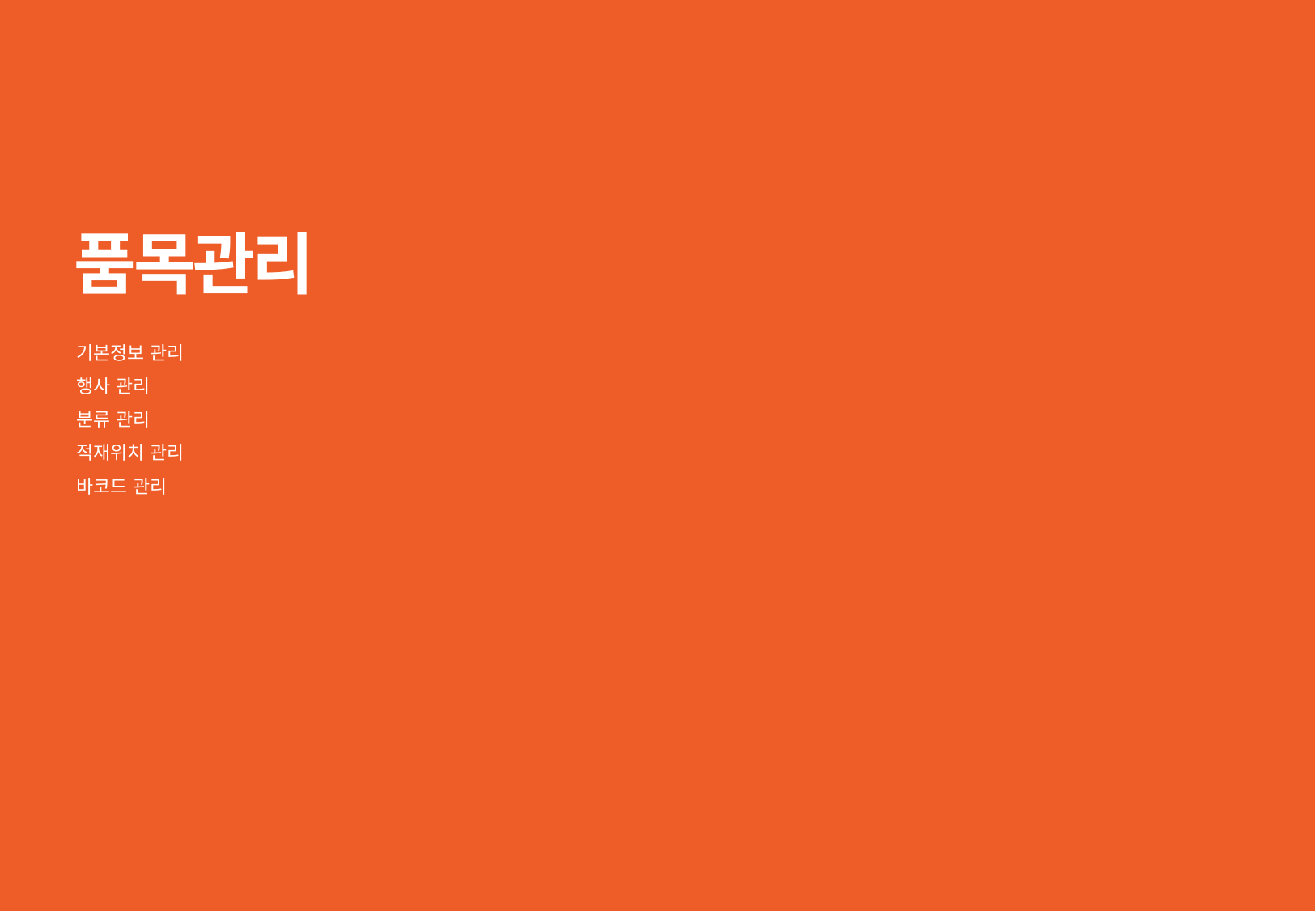

5/5
# 품목관리
기본정보 관리
행사 관리
분류 관리
적재위치 관리
바코드 관리